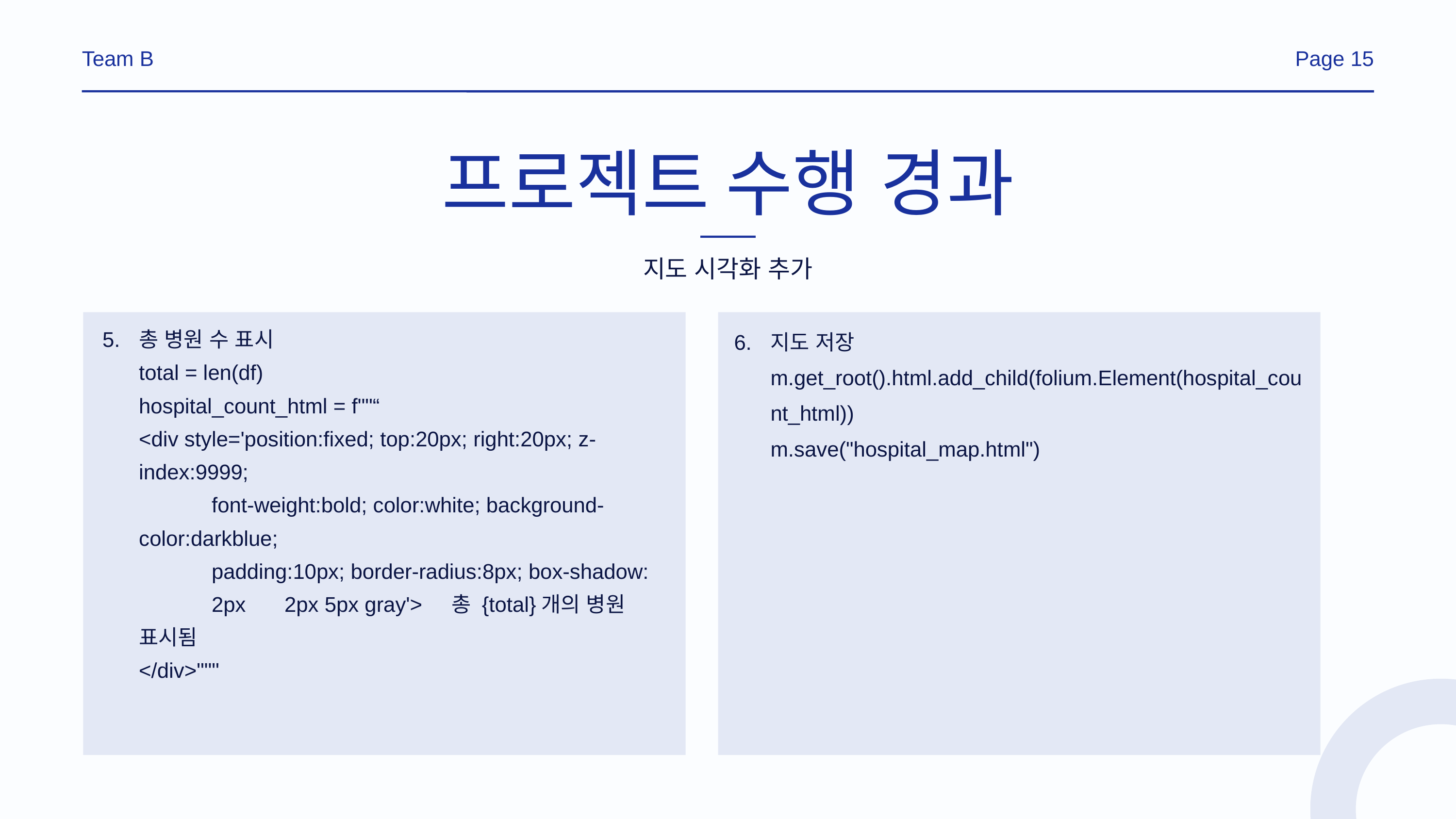

Team B
Page 15

프로젝트 수행 경과

지도 시각화 추가

총 병원 수 표시
total = len(df)
hospital_count_html = f""“
<div style='position:fixed; top:20px; right:20px; z-	index:9999;
	font-weight:bold; color:white; background-	color:darkblue;
	padding:10px; border-radius:8px; box-shadow: 	2px 	2px 5px gray'>    총 {total}개의 병원 표시됨
</div>"""
지도 저장
m.get_root().html.add_child(folium.Element(hospital_count_html))
m.save("hospital_map.html")